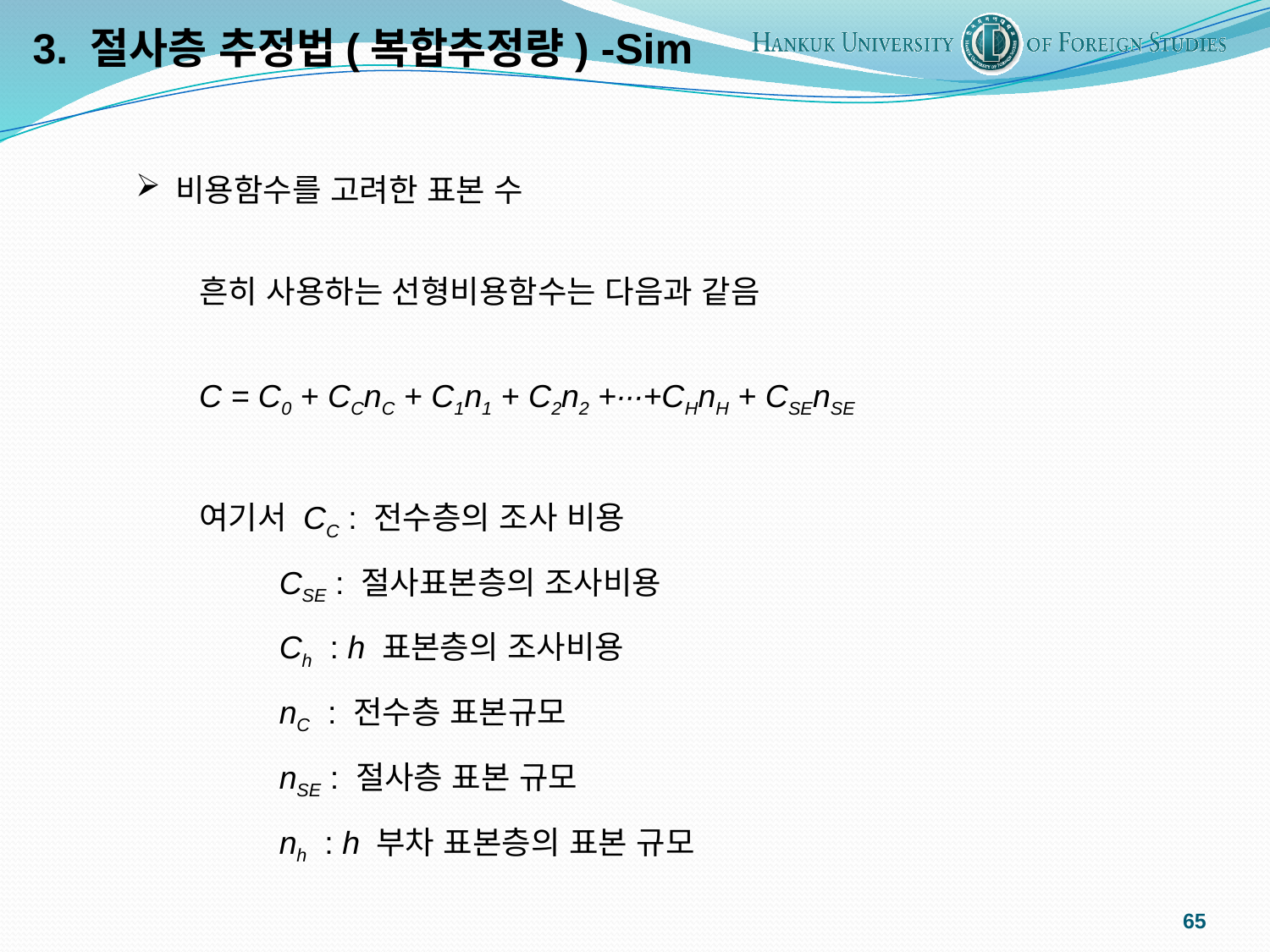

3. 절사층 추정법(복합추정량) -Sim
비용함수를 고려한 표본 수

흔히 사용하는 선형비용함수는 다음과 같음

C = C0 + CCnC + C1n1 + C2n2 +∙∙∙+CHnH + CSEnSE

여기서 CC : 전수층의 조사 비용
         CSE : 절사표본층의 조사비용
         Ch  : h 표본층의 조사비용
         nC  : 전수층 표본규모
         nSE : 절사층 표본 규모
         nh  : h 부차 표본층의 표본 규모

65